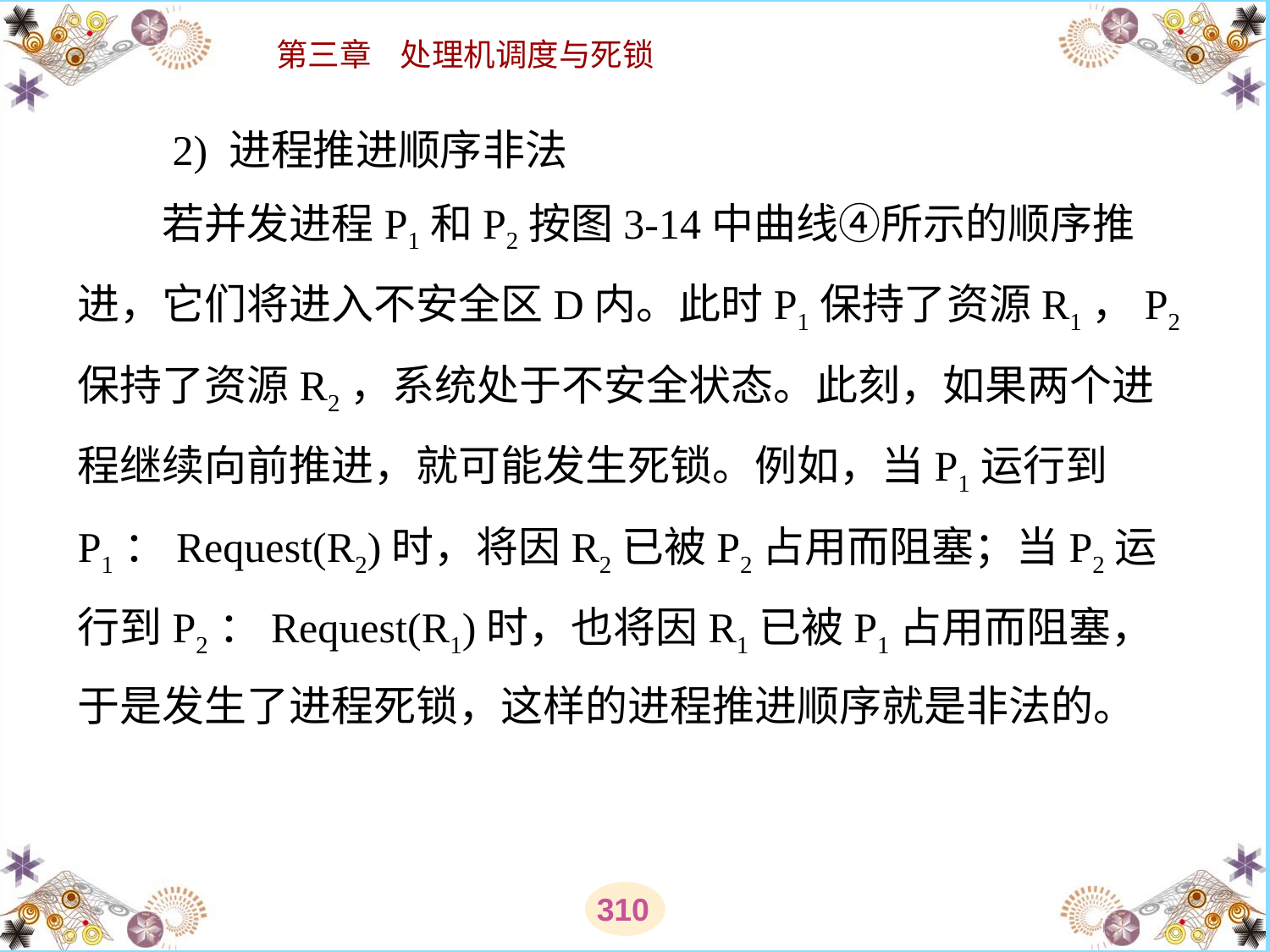

# 2) 进程推进顺序非法 　　若并发进程P1和P2按图3-14中曲线④所示的顺序推进，它们将进入不安全区D内。此时P1保持了资源R1，P2保持了资源R2，系统处于不安全状态。此刻，如果两个进程继续向前推进，就可能发生死锁。例如，当P1运行到P1：Request(R2)时，将因R2已被P2占用而阻塞；当P2运行到P2：Request(R1)时，也将因R1已被P1占用而阻塞，于是发生了进程死锁，这样的进程推进顺序就是非法的。